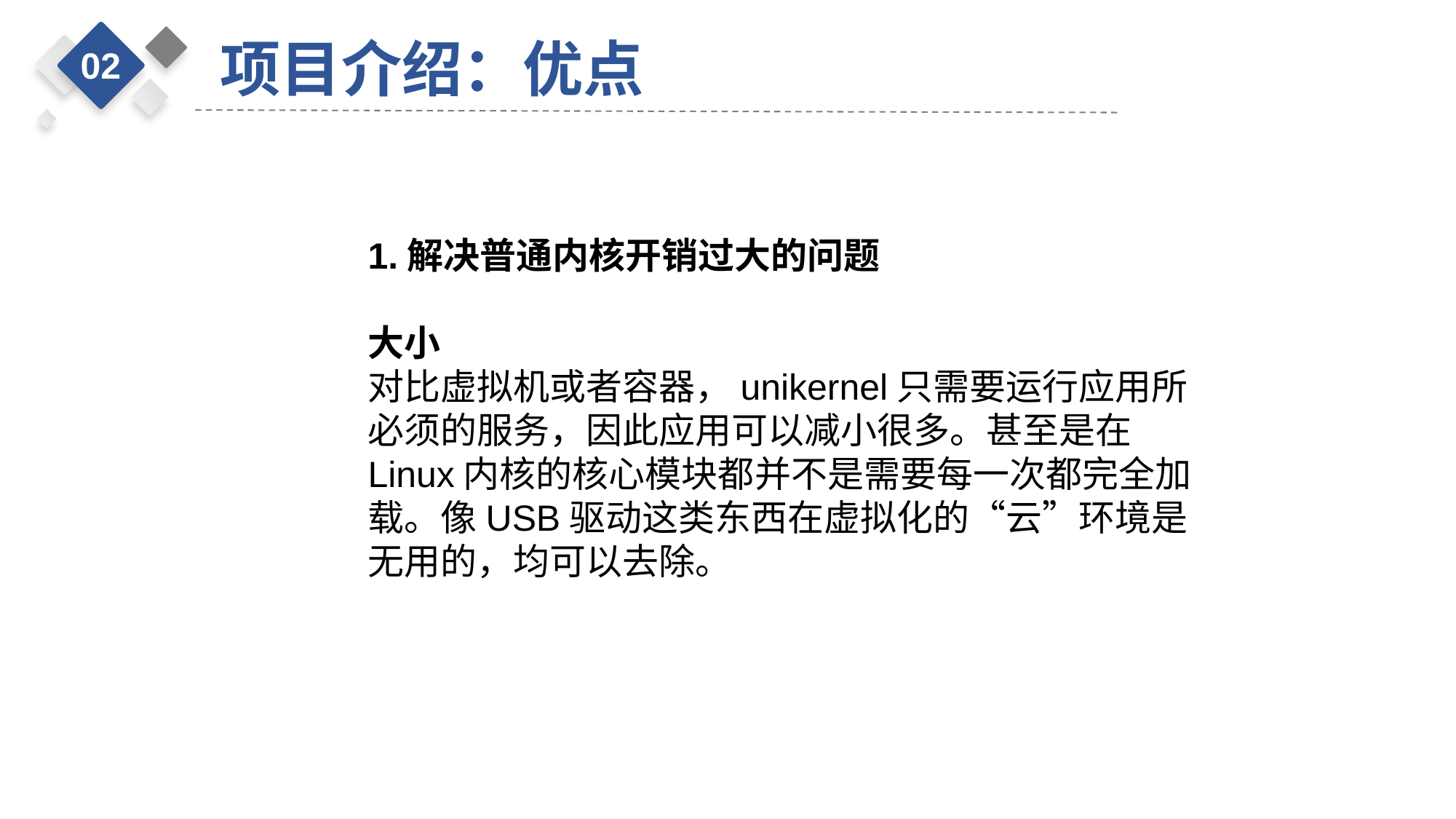

项目介绍：优点

02

1.解决普通内核开销过大的问题

大小
对比虚拟机或者容器，unikernel只需要运行应用所必须的服务，因此应用可以减小很多。甚至是在Linux内核的核心模块都并不是需要每一次都完全加载。像USB驱动这类东西在虚拟化的“云”环境是无用的，均可以去除。